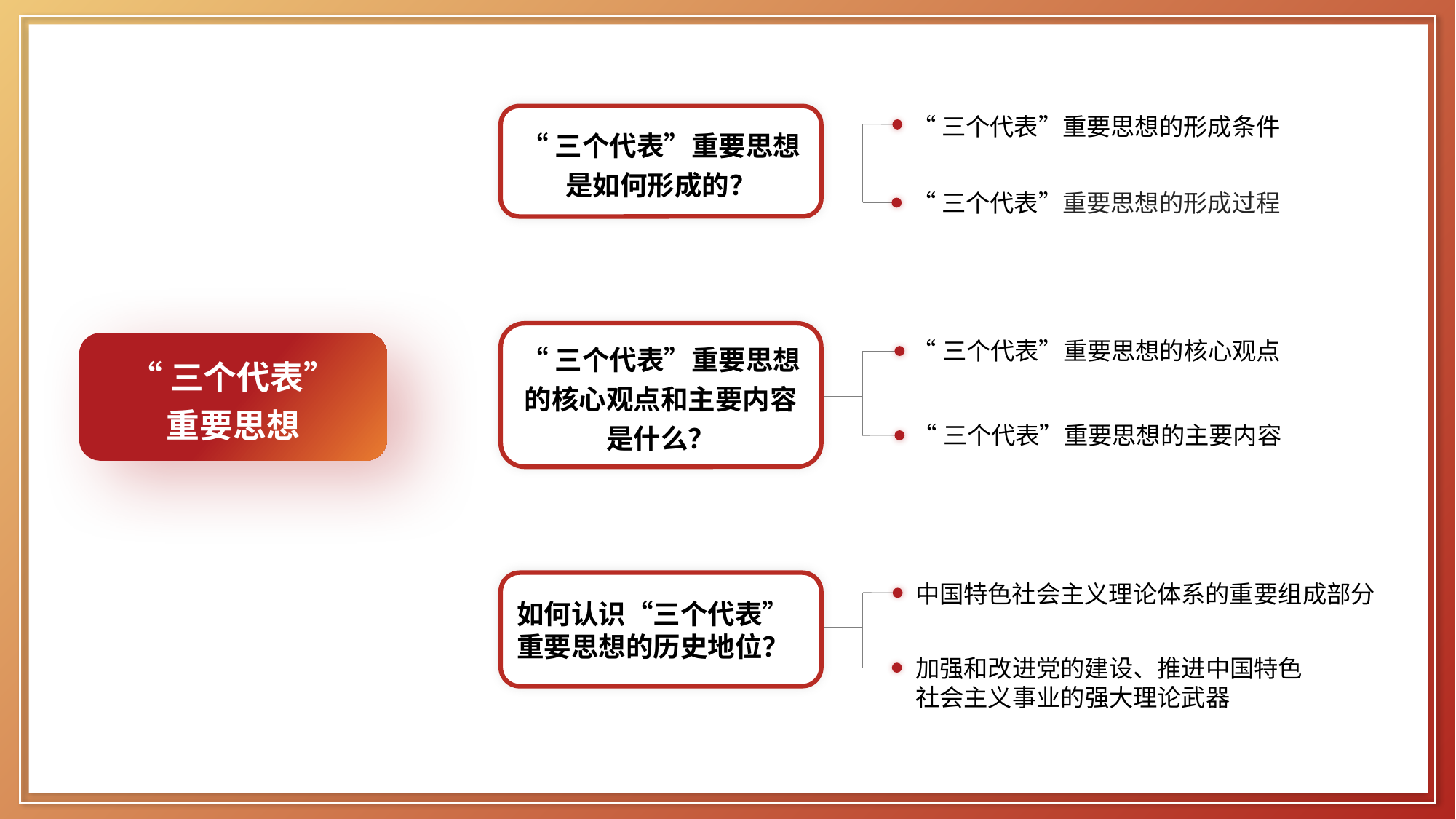

“三个代表”重要思想的形成条件

“三个代表”重要思想的形成过程

“三个代表”重要思想是如何形成的？
“三个代表”重要思想的核心观点和主要内容是什么？
“三个代表”重要思想的核心观点

“三个代表”重要思想的主要内容

“三个代表”
重要思想
如何认识“三个代表”重要思想的历史地位？
中国特色社会主义理论体系的重要组成部分

加强和改进党的建设、推进中国特色社会主义事业的强大理论武器